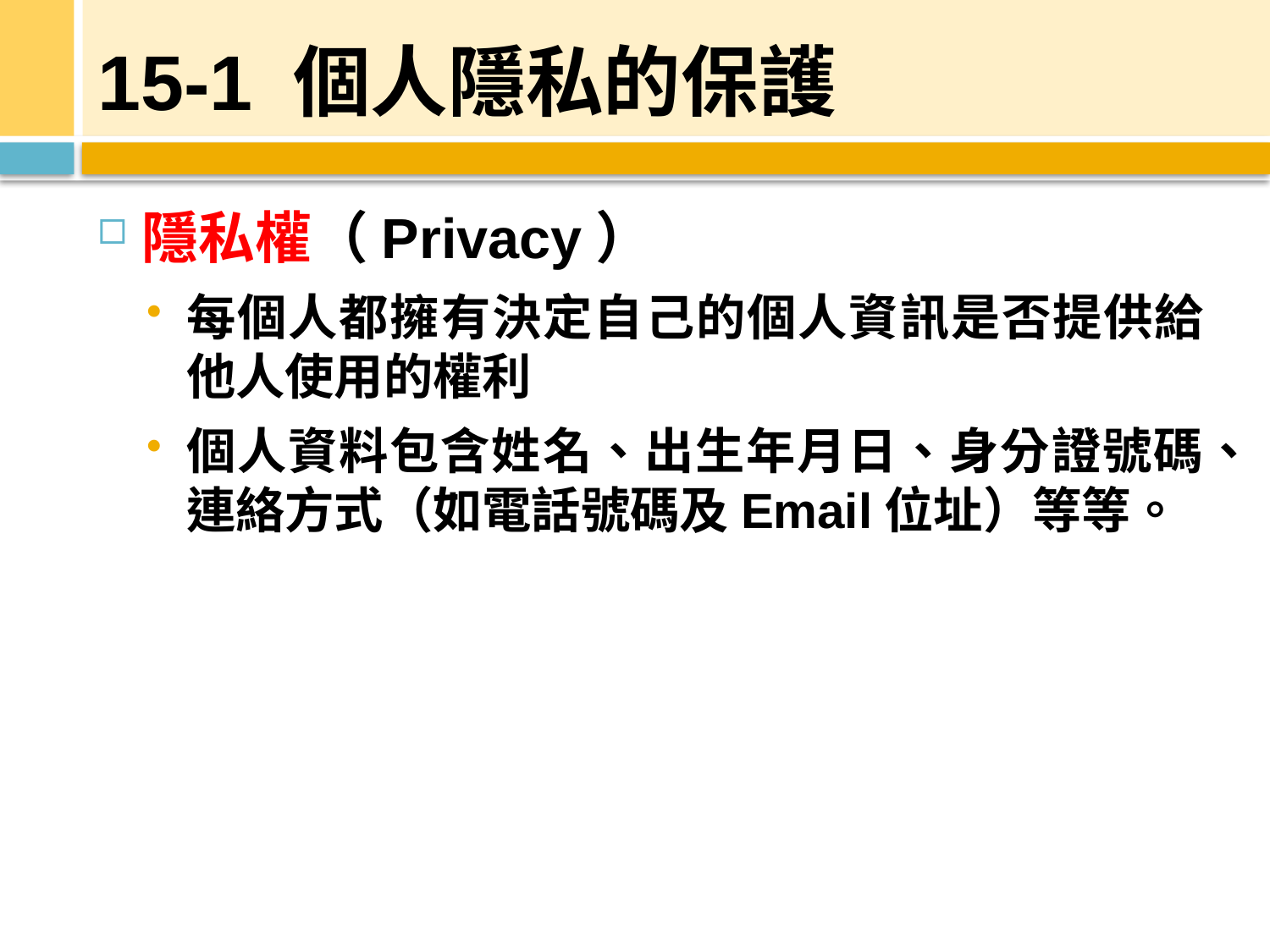

# 15-1 個人隱私的保護
隱私權（Privacy）
每個人都擁有決定自己的個人資訊是否提供給他人使用的權利
個人資料包含姓名、出生年月日、身分證號碼、連絡方式（如電話號碼及Email位址）等等。